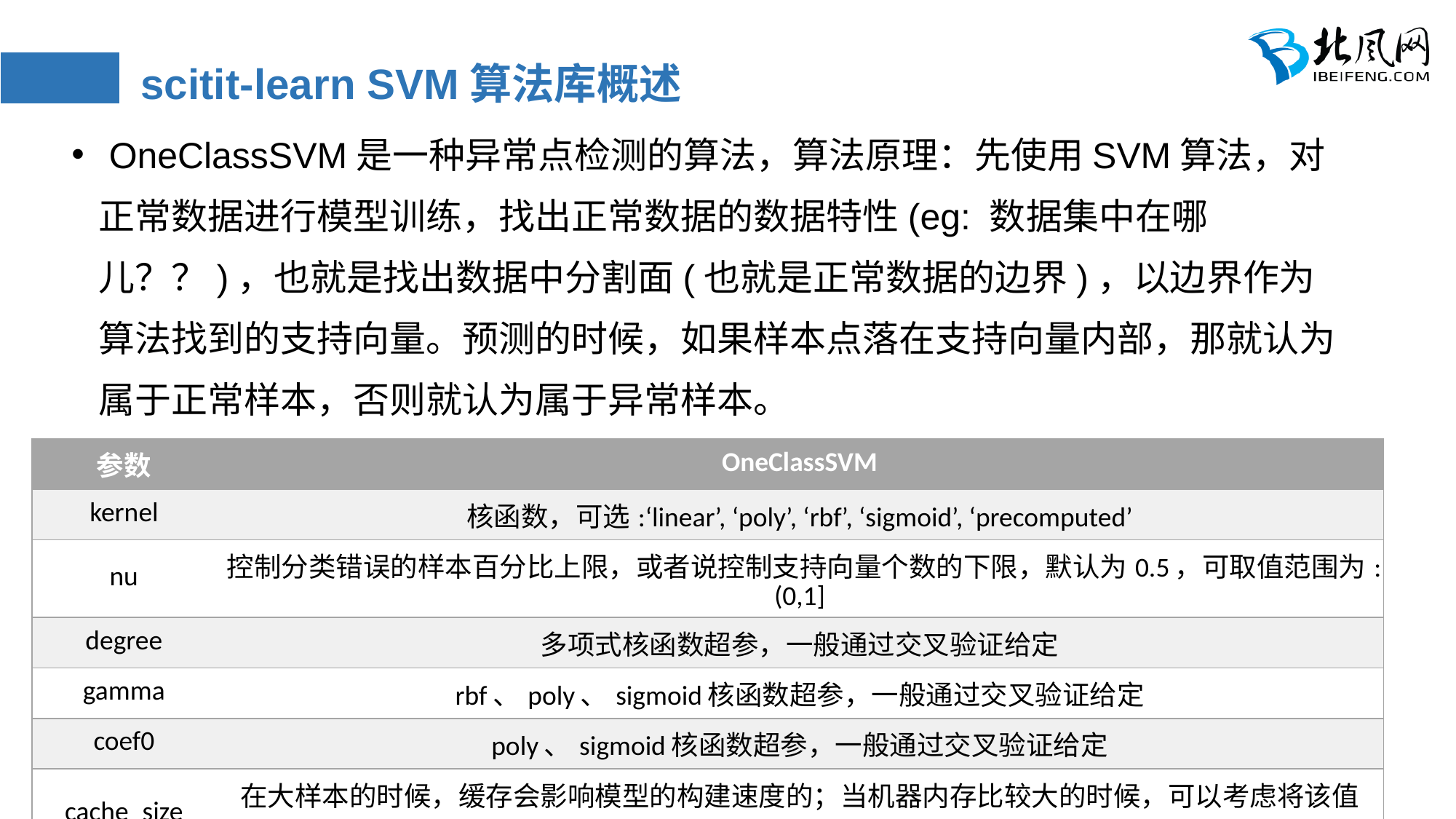

# scitit-learn SVM算法库概述
 OneClassSVM是一种异常点检测的算法，算法原理：先使用SVM算法，对正常数据进行模型训练，找出正常数据的数据特性(eg: 数据集中在哪儿？？)，也就是找出数据中分割面(也就是正常数据的边界)，以边界作为算法找到的支持向量。预测的时候，如果样本点落在支持向量内部，那就认为属于正常样本，否则就认为属于异常样本。
| 参数 | OneClassSVM |
| --- | --- |
| kernel | 核函数，可选:‘linear’, ‘poly’, ‘rbf’, ‘sigmoid’, ‘precomputed’ |
| nu | 控制分类错误的样本百分比上限，或者说控制支持向量个数的下限，默认为0.5，可取值范围为:(0,1] |
| degree | 多项式核函数超参，一般通过交叉验证给定 |
| gamma | rbf、poly、sigmoid核函数超参，一般通过交叉验证给定 |
| coef0 | poly、sigmoid核函数超参，一般通过交叉验证给定 |
| cache\_size | 在大样本的时候，缓存会影响模型的构建速度的；当机器内存比较大的时候，可以考虑将该值设置为500或者1000，默认为200(单位为M) |